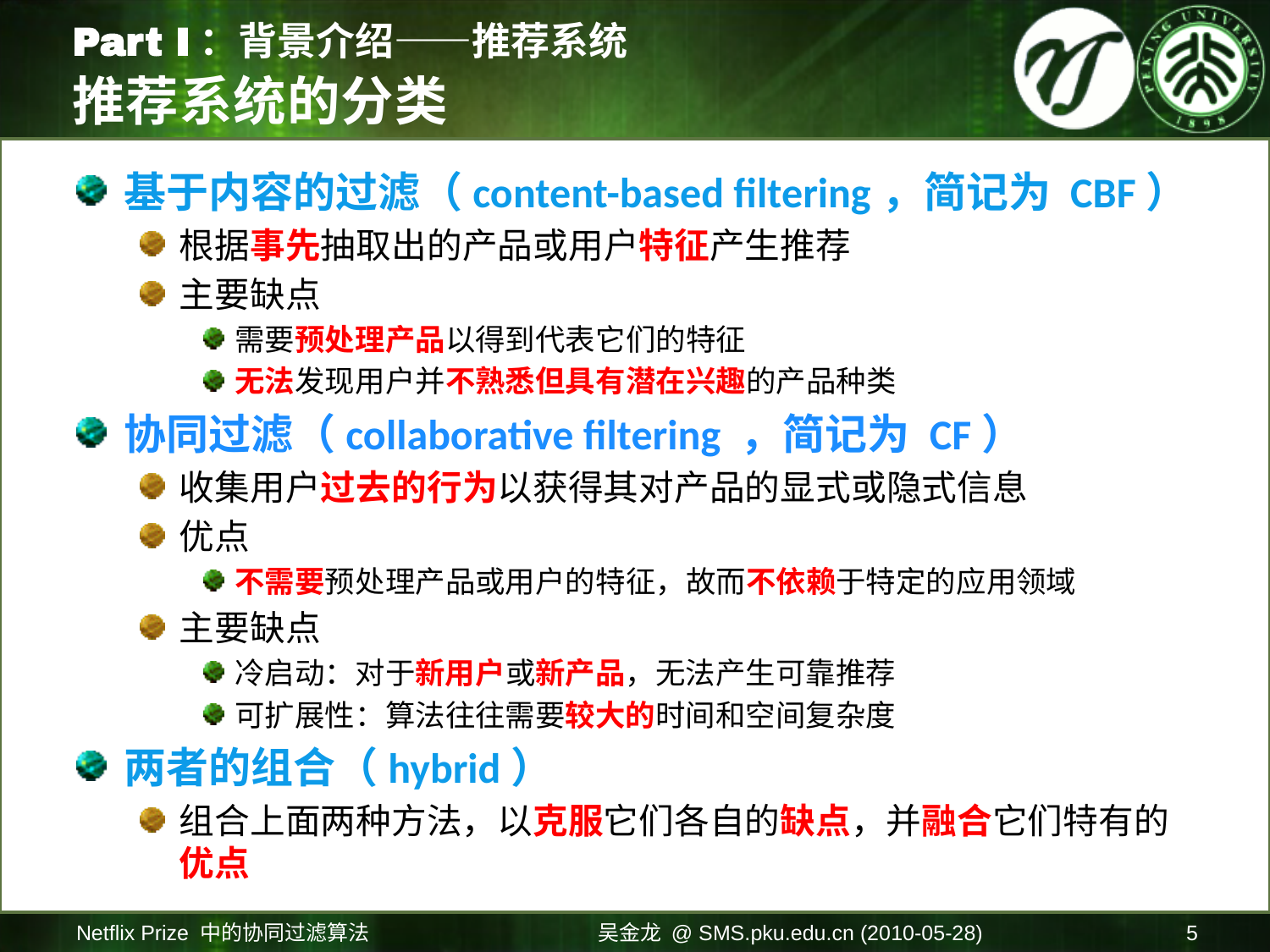

Part I：背景介绍——推荐系统
# 推荐系统的分类
基于内容的过滤（content-based filtering，简记为 CBF）
根据事先抽取出的产品或用户特征产生推荐
主要缺点
需要预处理产品以得到代表它们的特征
无法发现用户并不熟悉但具有潜在兴趣的产品种类
协同过滤（collaborative filtering ，简记为 CF）
收集用户过去的行为以获得其对产品的显式或隐式信息
优点
不需要预处理产品或用户的特征，故而不依赖于特定的应用领域
主要缺点
冷启动：对于新用户或新产品，无法产生可靠推荐
可扩展性：算法往往需要较大的时间和空间复杂度
两者的组合（hybrid）
组合上面两种方法，以克服它们各自的缺点，并融合它们特有的优点

Netflix Prize 中的协同过滤算法
吴金龙 @ SMS.pku.edu.cn (2010-05-28)
5